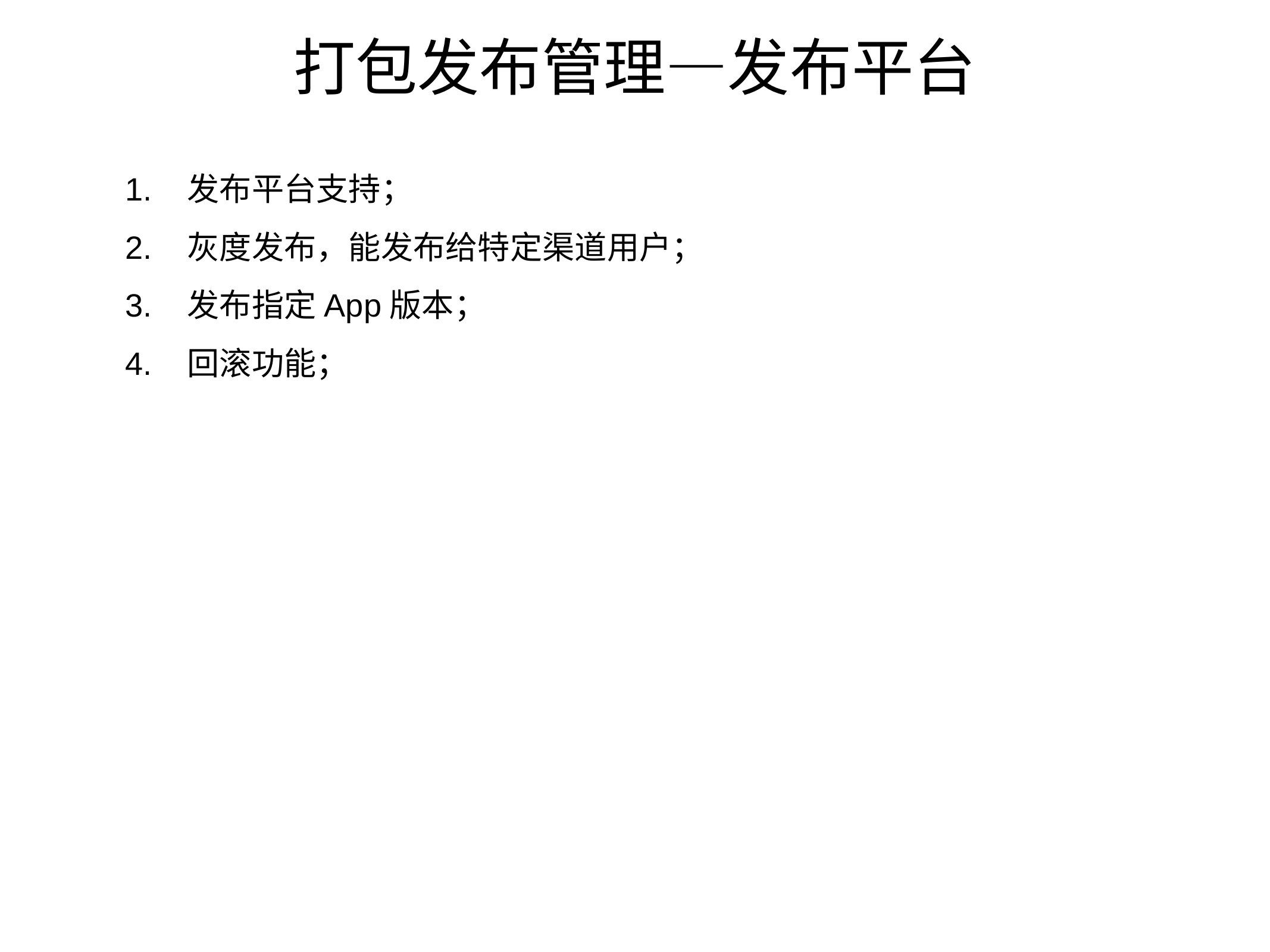

# 打包发布管理—发布平台
发布平台支持；
灰度发布，能发布给特定渠道用户；
发布指定App版本；
回滚功能；